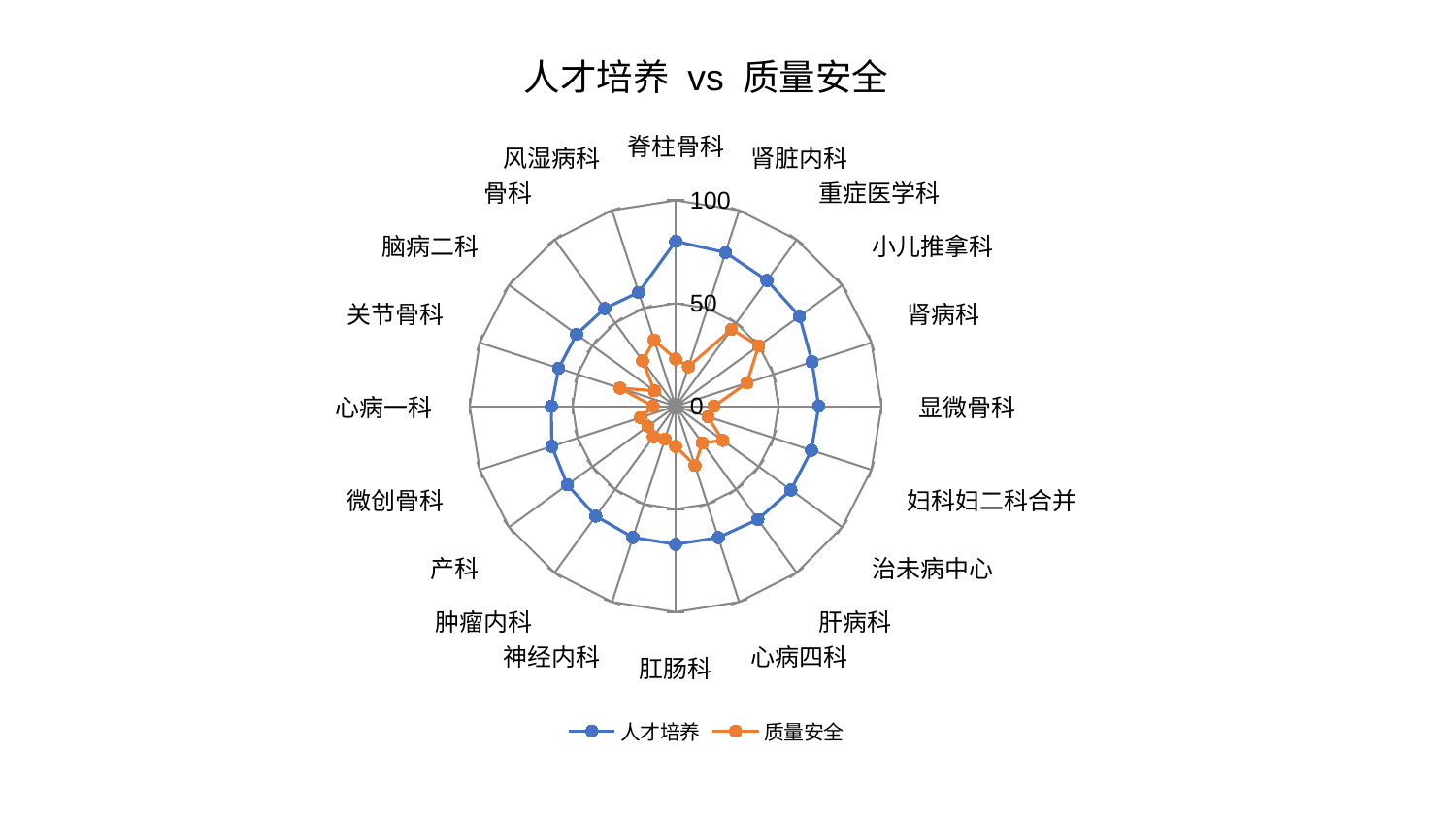

### Chart: 人才培养 vs 质量安全

| Category | 人才培养 | 质量安全 |
|---|---|---|
| 脊柱骨科 | 80.13023908745902 | 22.887455419949703 |
| 肾脏内科 | 78.48216435891992 | 20.16978951492687 |
| 重症医学科 | 75.51163182007444 | 46.209319859257384 |
| 小儿推拿科 | 74.38619452265003 | 49.85620822756752 |
| 肾病科 | 69.69000236499477 | 36.43638719399997 |
| 显微骨科 | 69.49132430533732 | 18.70076118755763 |
| 妇科妇二科合并 | 69.38458365482651 | 16.52665493266978 |
| 治未病中心 | 69.24094308974263 | 28.272336121830488 |
| 肝病科 | 67.99753516591221 | 22.10515923078476 |
| 心病四科 | 67.13562085008093 | 30.295325893669524 |
| 肛肠科 | 67.11369992456567 | 19.514520255471393 |
| 神经内科 | 67.04987499596136 | 16.805061743693734 |
| 肿瘤内科 | 66.00770579199309 | 18.361650863436854 |
| 产科 | 65.02403241117929 | 16.59291510399891 |
| 微创骨科 | 63.27395388308446 | 17.868496665409882 |
| 心病一科 | 60.337982540624836 | 10.957218227288152 |
| 关节骨科 | 59.72368929407663 | 28.44173293576581 |
| 脑病二科 | 59.45666670584776 | 12.71548989247038 |
| 骨科 | 58.68247227371134 | 27.302694196758797 |
| 风湿病科 | 58.132206164443005 | 33.79498620160081 |
68